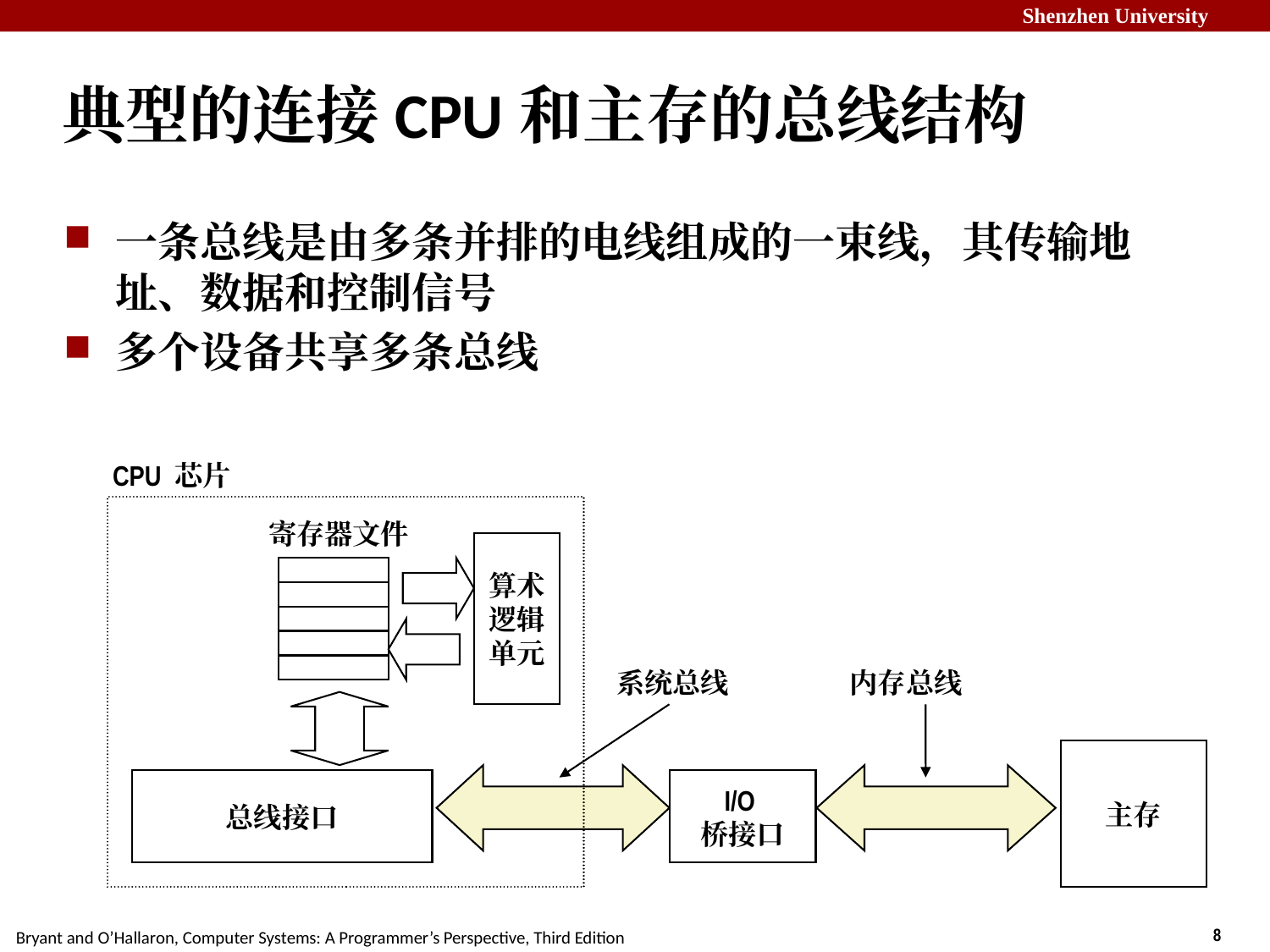

# 典型的连接CPU和主存的总线结构
一条总线是由多条并排的电线组成的一束线，其传输地址、数据和控制信号
多个设备共享多条总线
CPU 芯片

寄存器文件
算术
逻辑
单元

内存总线
系统总线

主存

总线接口
I/O
桥接口